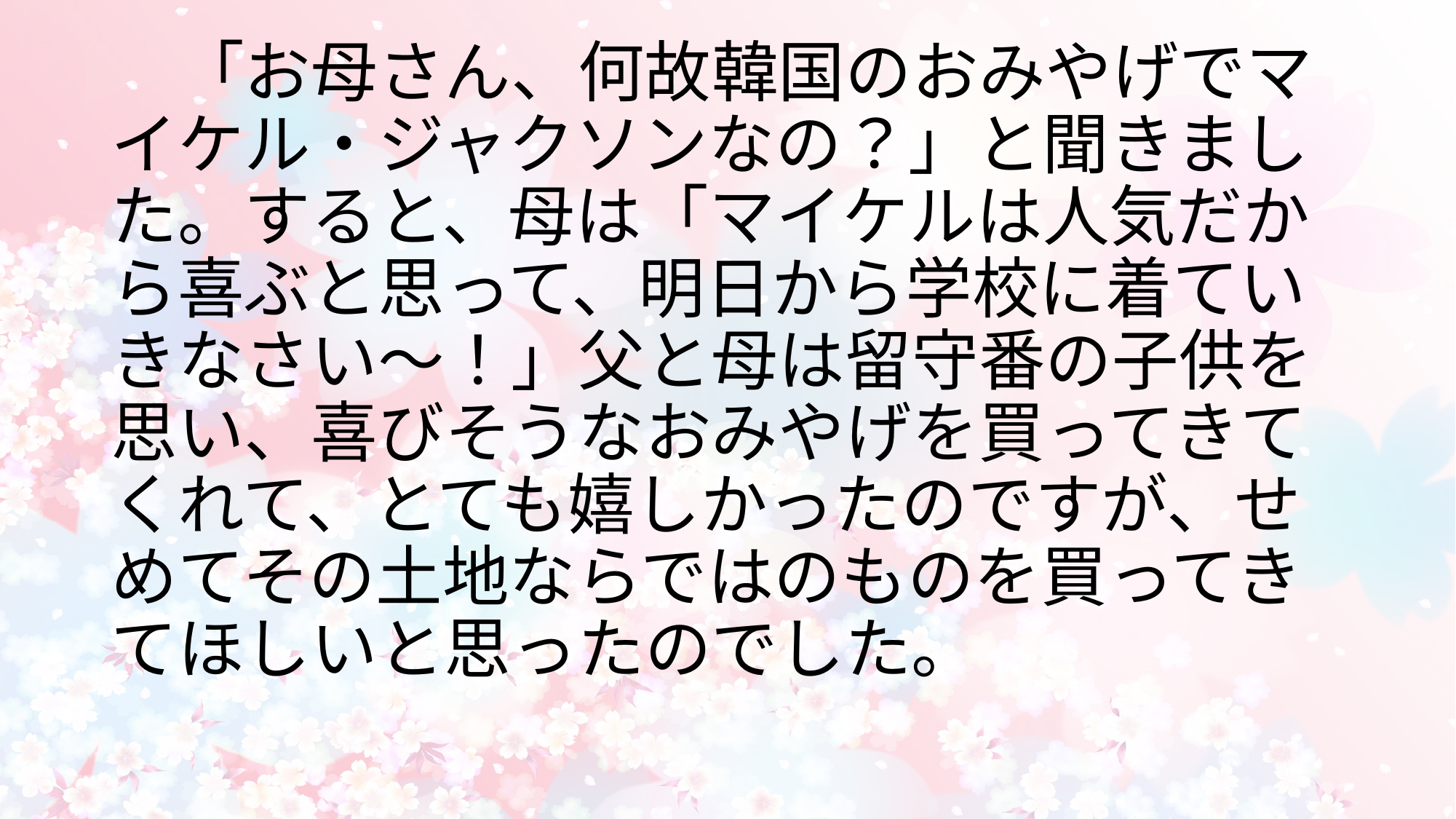

「お母さん、何故韓国のおみやげでマイケル・ジャクソンなの？」と聞きました。すると、母は「マイケルは人気だから喜ぶと思って、明日から学校に着ていきなさい～！」父と母は留守番の子供を思い、喜びそうなおみやげを買ってきてくれて、とても嬉しかったのですが、せめてその土地ならではのものを買ってきてほしいと思ったのでした。